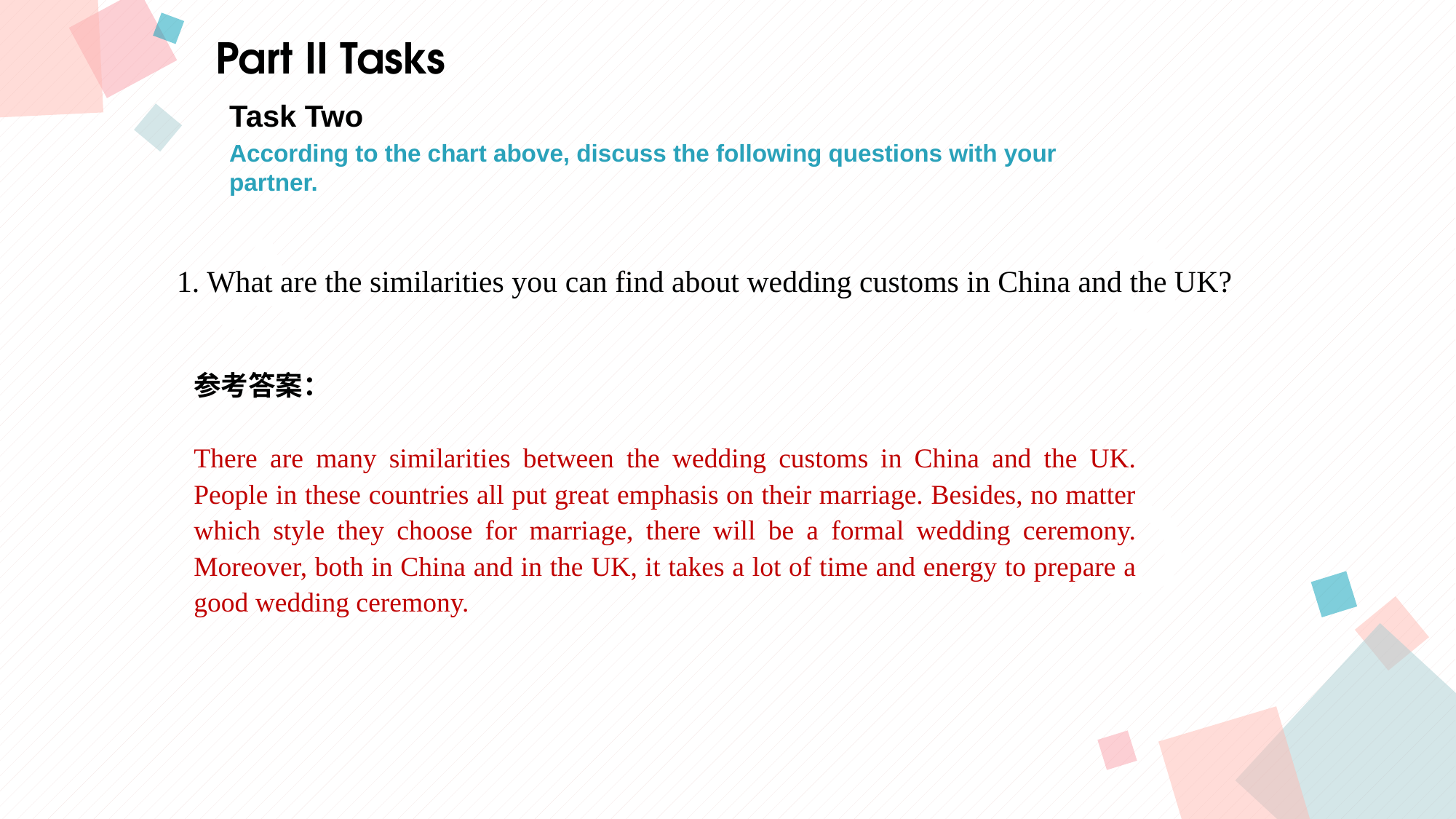

Part II Tasks
Task Two

According to the chart above, discuss the following questions with your
partner.
A
B
      1. What are the similarities you can find about wedding customs in China and the UK?
参考答案：

There are many similarities between the wedding customs in China and the UK. People in these countries all put great emphasis on their marriage. Besides, no matter which style they choose for marriage, there will be a formal wedding ceremony. Moreover, both in China and in the UK, it takes a lot of time and energy to prepare a good wedding ceremony.
C
D